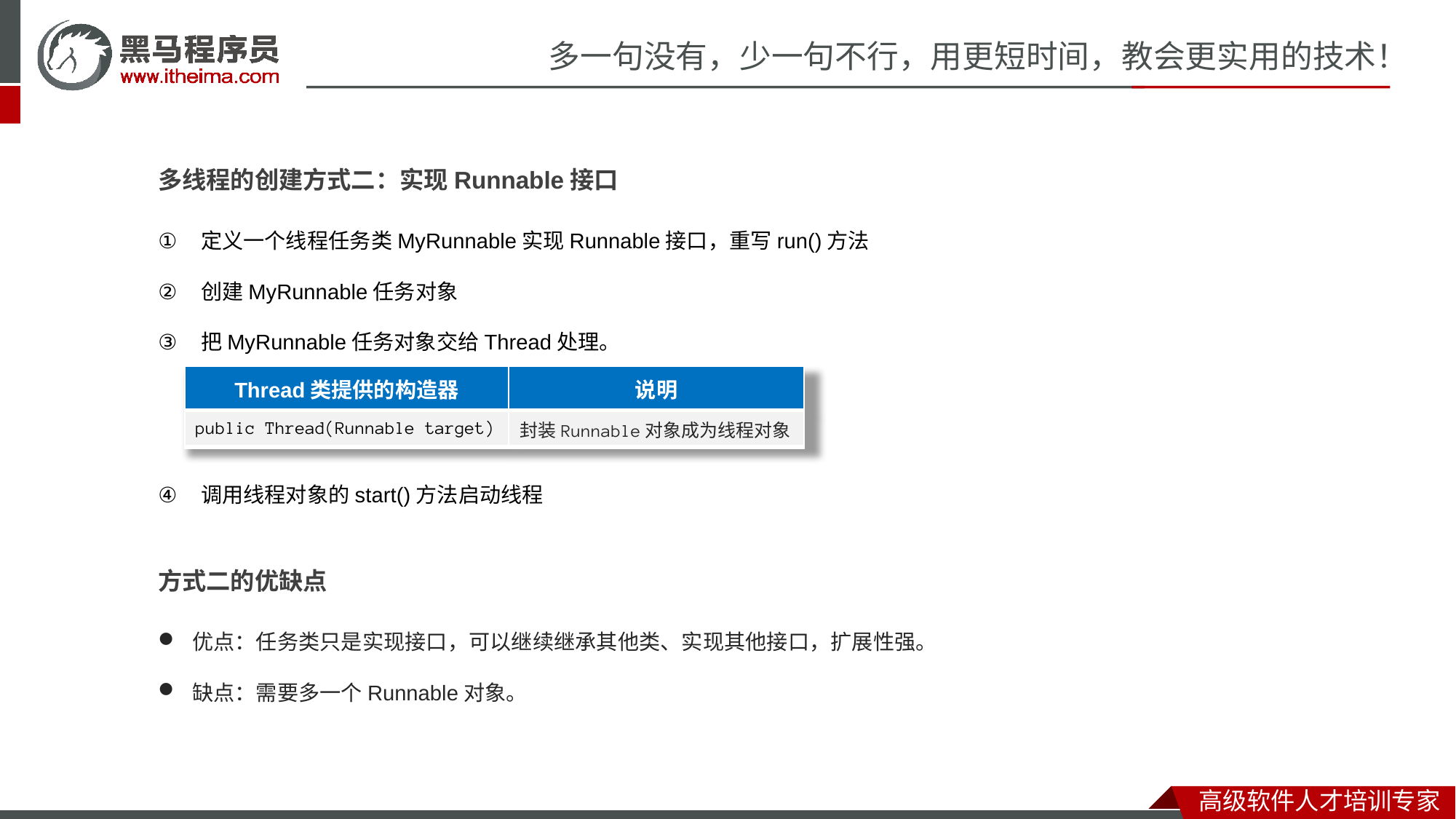

多线程的创建方式二：实现Runnable接口
定义一个线程任务类MyRunnable实现Runnable接口，重写run()方法
创建MyRunnable任务对象
把MyRunnable任务对象交给Thread处理。

调用线程对象的start()方法启动线程
| Thread类提供的构造器 | 说明 |
| --- | --- |
| public Thread(Runnable target) | 封装Runnable对象成为线程对象 |
方式二的优缺点
优点：任务类只是实现接口，可以继续继承其他类、实现其他接口，扩展性强。
缺点：需要多一个Runnable对象。